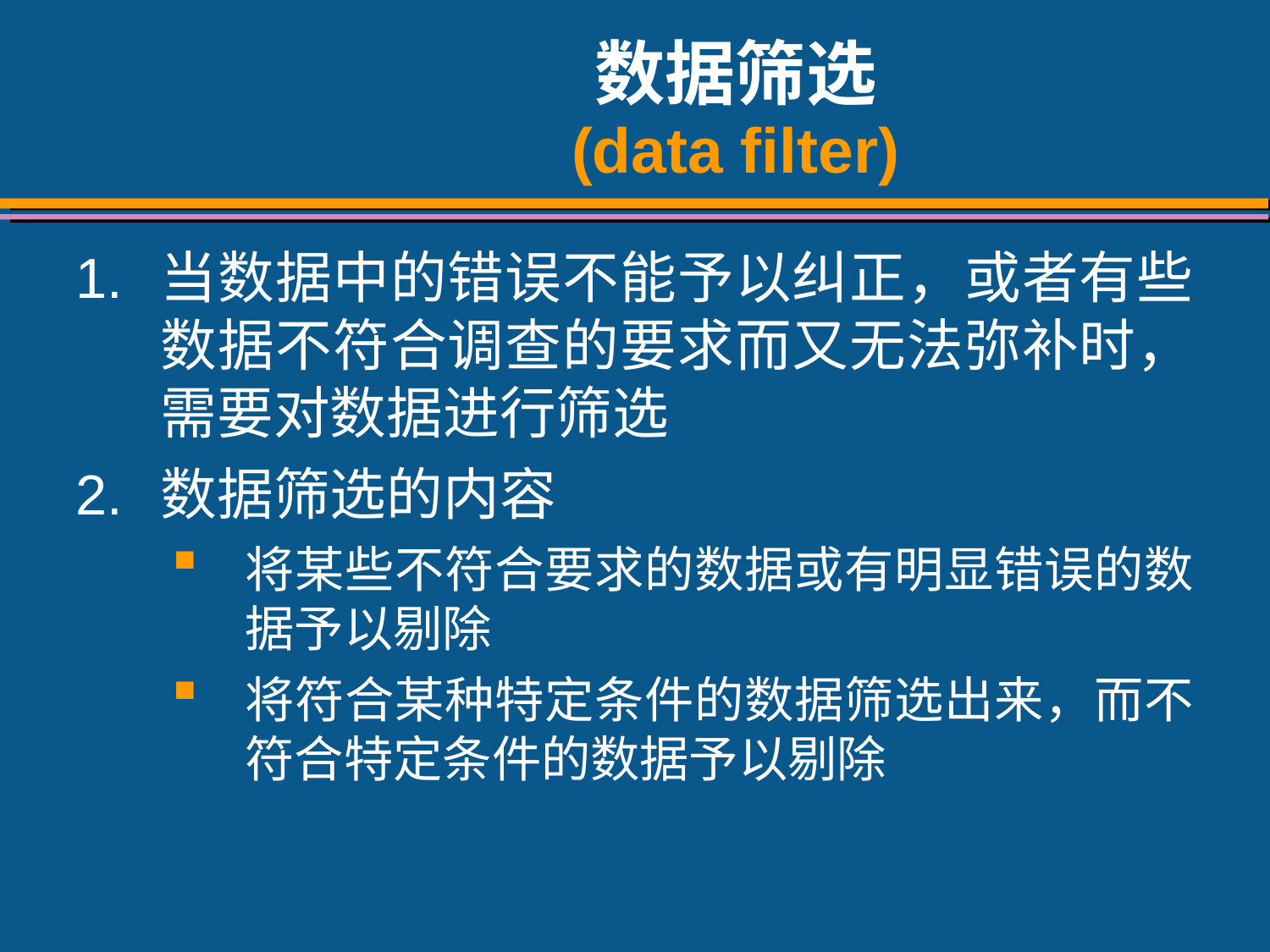

# 数据筛选 (data filter)
当数据中的错误不能予以纠正，或者有些数据不符合调查的要求而又无法弥补时，需要对数据进行筛选
数据筛选的内容
将某些不符合要求的数据或有明显错误的数据予以剔除
将符合某种特定条件的数据筛选出来，而不符合特定条件的数据予以剔除